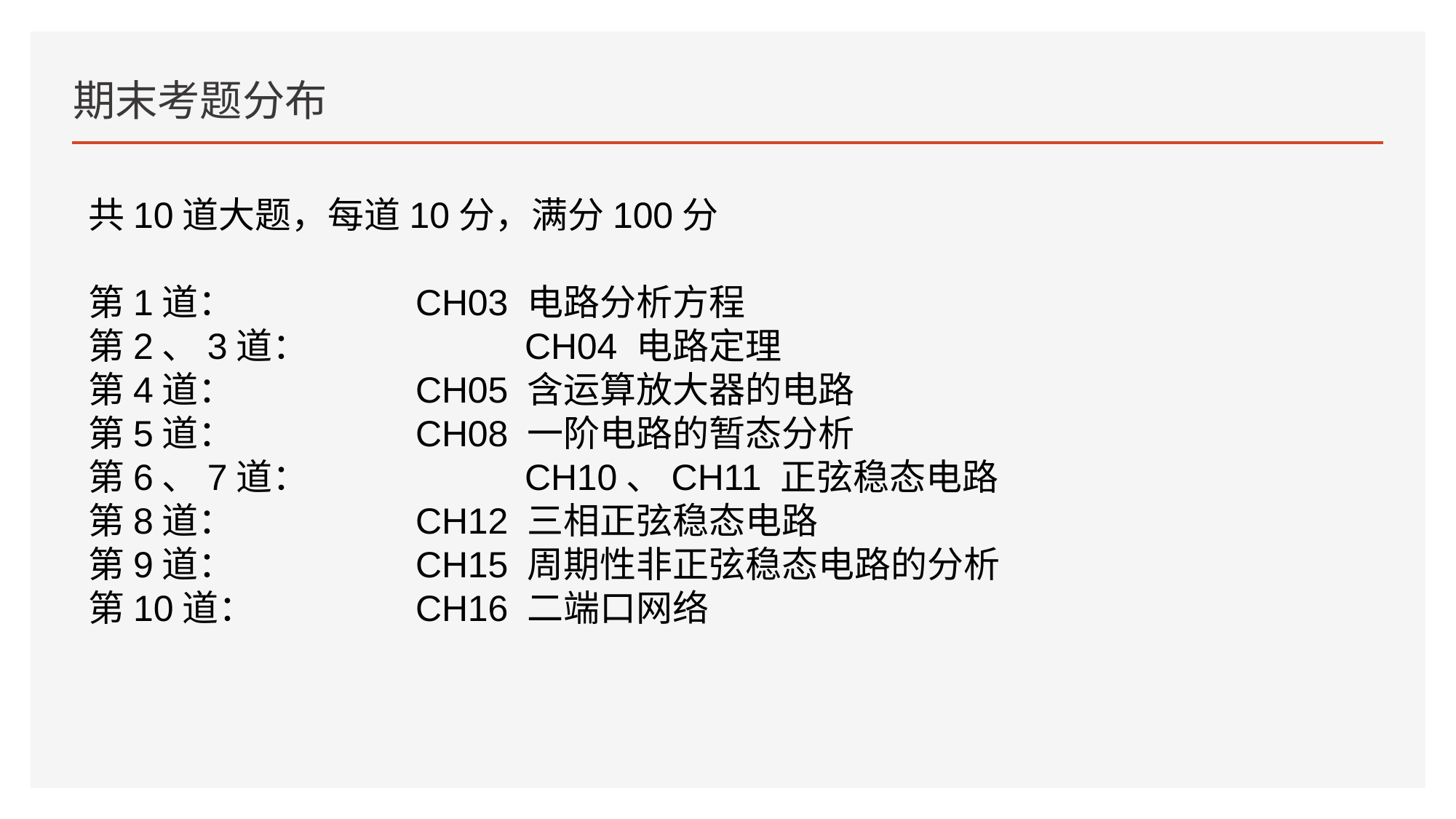

# 期末考题分布
共10道大题，每道10分，满分100分

第1道：		CH03 电路分析方程
第2、3道：		CH04 电路定理
第4道：		CH05 含运算放大器的电路
第5道：		CH08 一阶电路的暂态分析
第6、7道：		CH10、CH11 正弦稳态电路
第8道：		CH12 三相正弦稳态电路
第9道：		CH15 周期性非正弦稳态电路的分析
第10道：		CH16 二端口网络